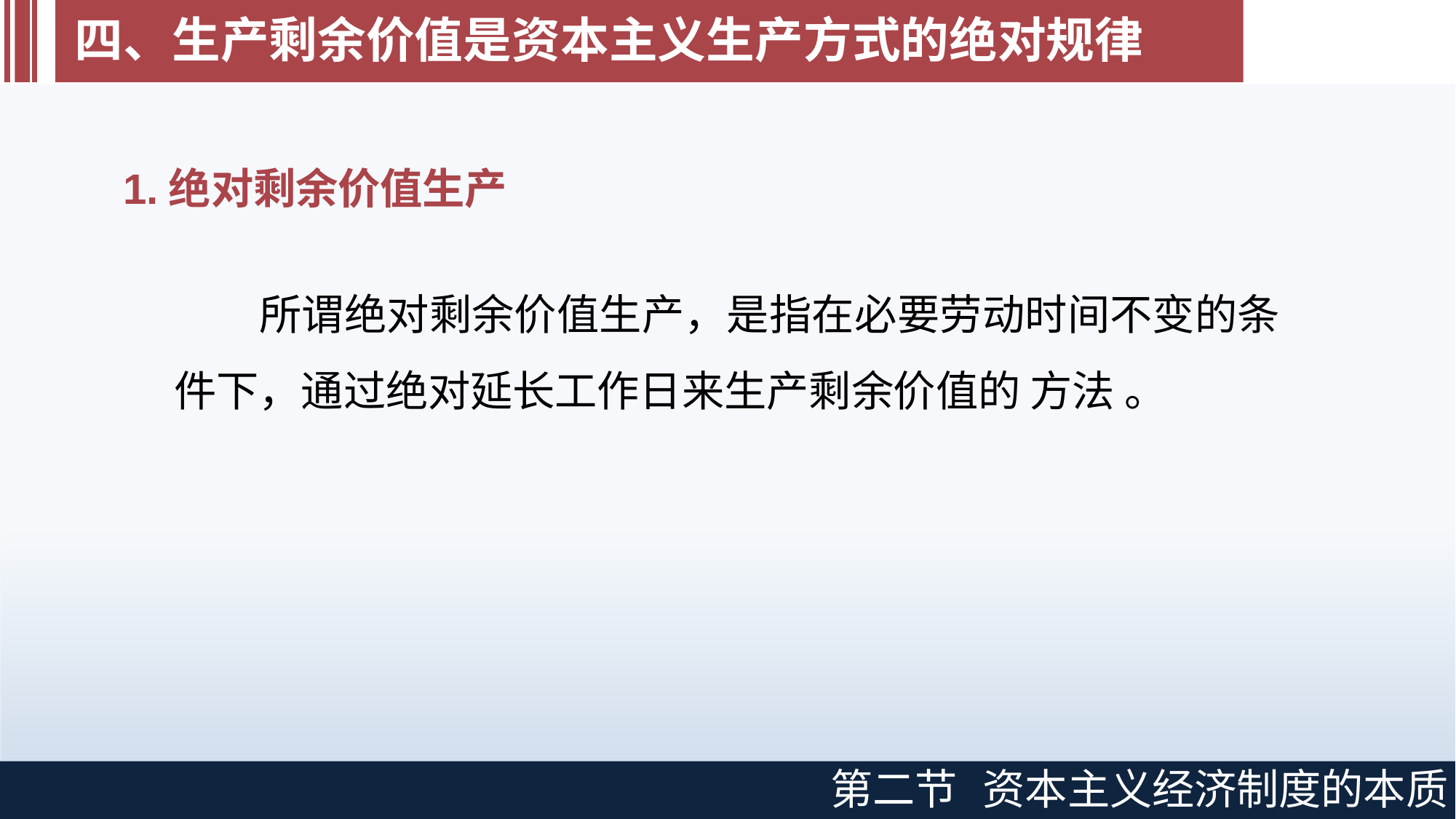

# 四、生产剩余价值是资本主义生产方式的绝对规律

1.绝对剩余价值生产
所谓绝对剩余价值生产，是指在必要劳动时间不变的条件下，通过绝对延长工作日来生产剩余价值的 方法 。
第二节
资本主义经济制度的本质